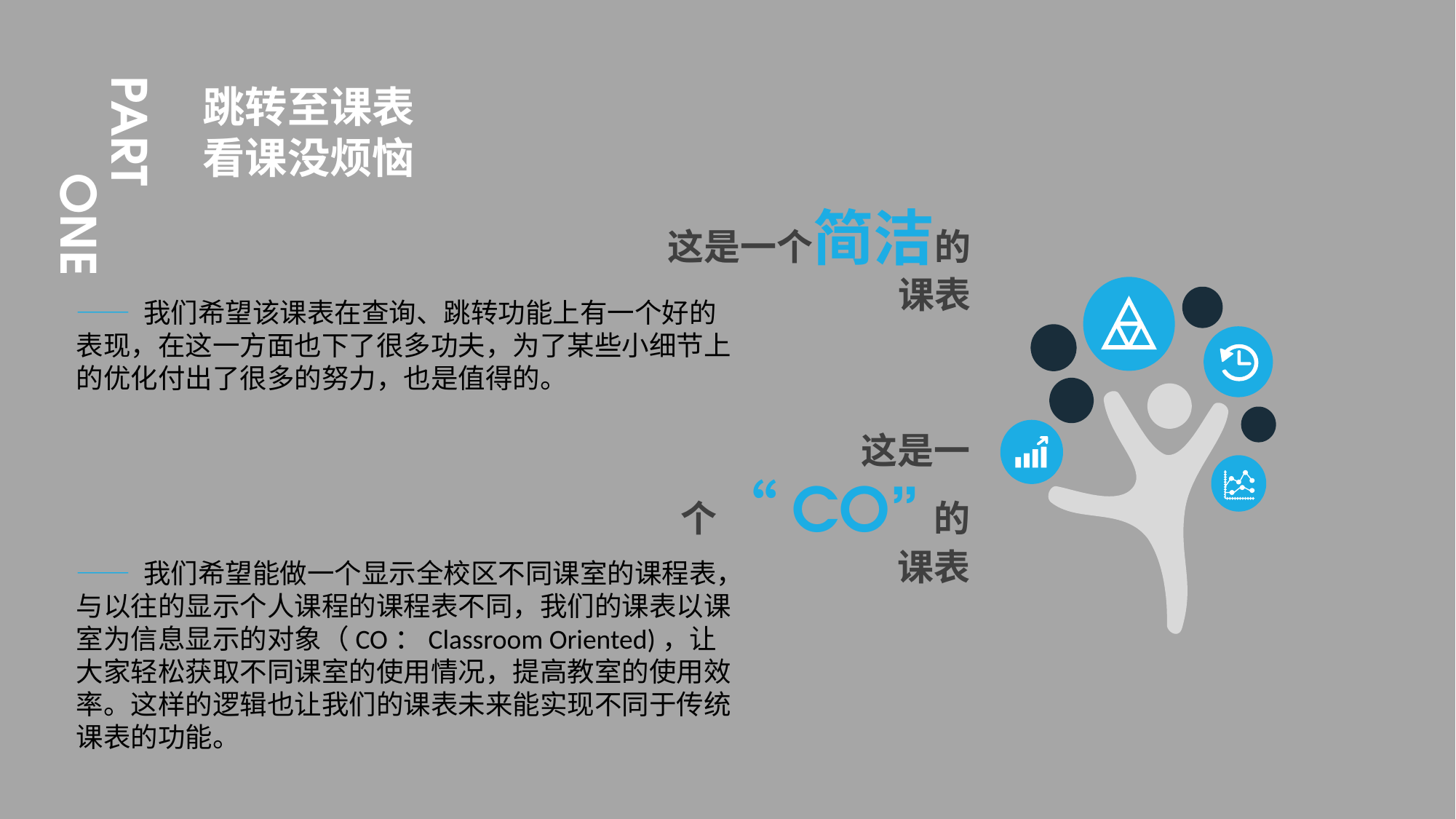

跳转至课表
看课没烦恼
这是一个简洁的
课表
The user can demonstrate on a projector or computer, or print the presentation and make it into a film to be used in a wider field

—— 我们希望该课表在查询、跳转功能上有一个好的表现，在这一方面也下了很多功夫，为了某些小细节上的优化付出了很多的努力，也是值得的。
这是一个“CO”的
课表
—— 我们希望能做一个显示全校区不同课室的课程表，与以往的显示个人课程的课程表不同，我们的课表以课室为信息显示的对象（CO：Classroom Oriented)，让大家轻松获取不同课室的使用情况，提高教室的使用效率。这样的逻辑也让我们的课表未来能实现不同于传统课表的功能。